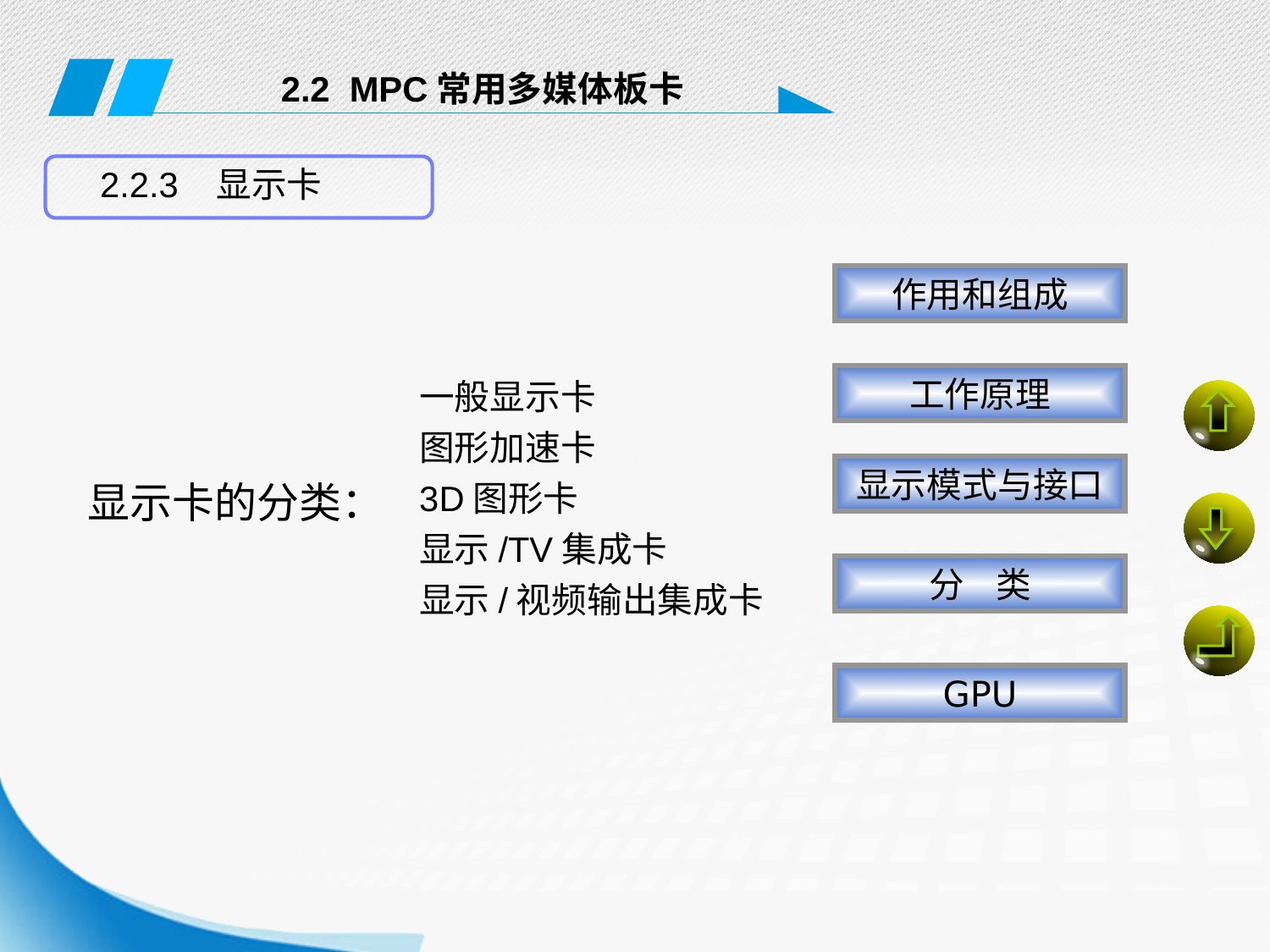

2.2  MPC常用多媒体板卡

2.2.3   显示卡
作用和组成
一般显示卡
图形加速卡
3D图形卡
显示/TV集成卡
显示/视频输出集成卡
显示卡的分类：
工作原理

显示模式与接口

分    类

GPU